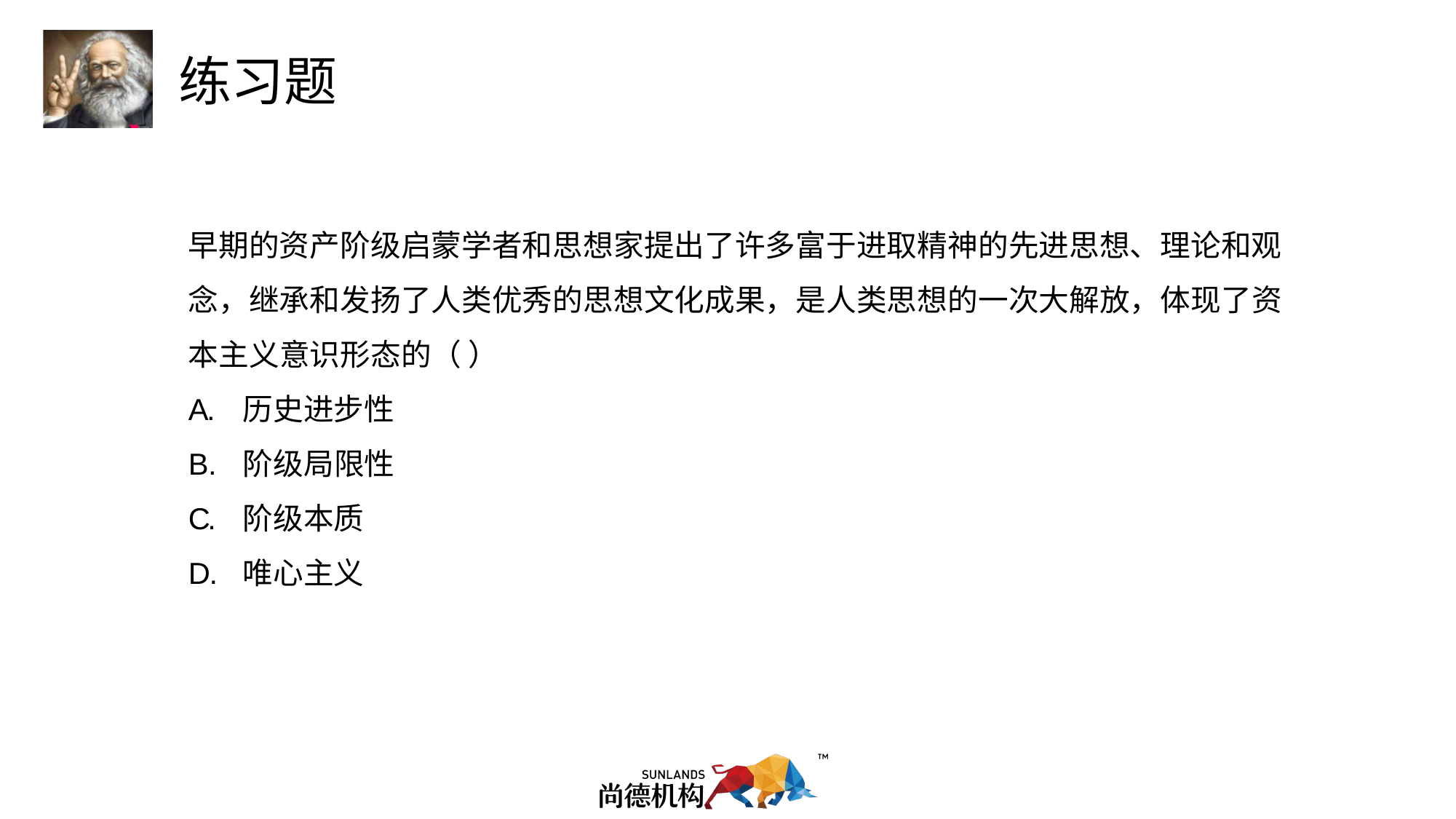

早期的资产阶级启蒙学者和思想家提出了许多富于进取精神的先进思想、理论和观念，继承和发扬了人类优秀的思想文化成果，是人类思想的一次大解放，体现了资本主义意识形态的（ ）
历史进步性
阶级局限性
阶级本质
唯心主义